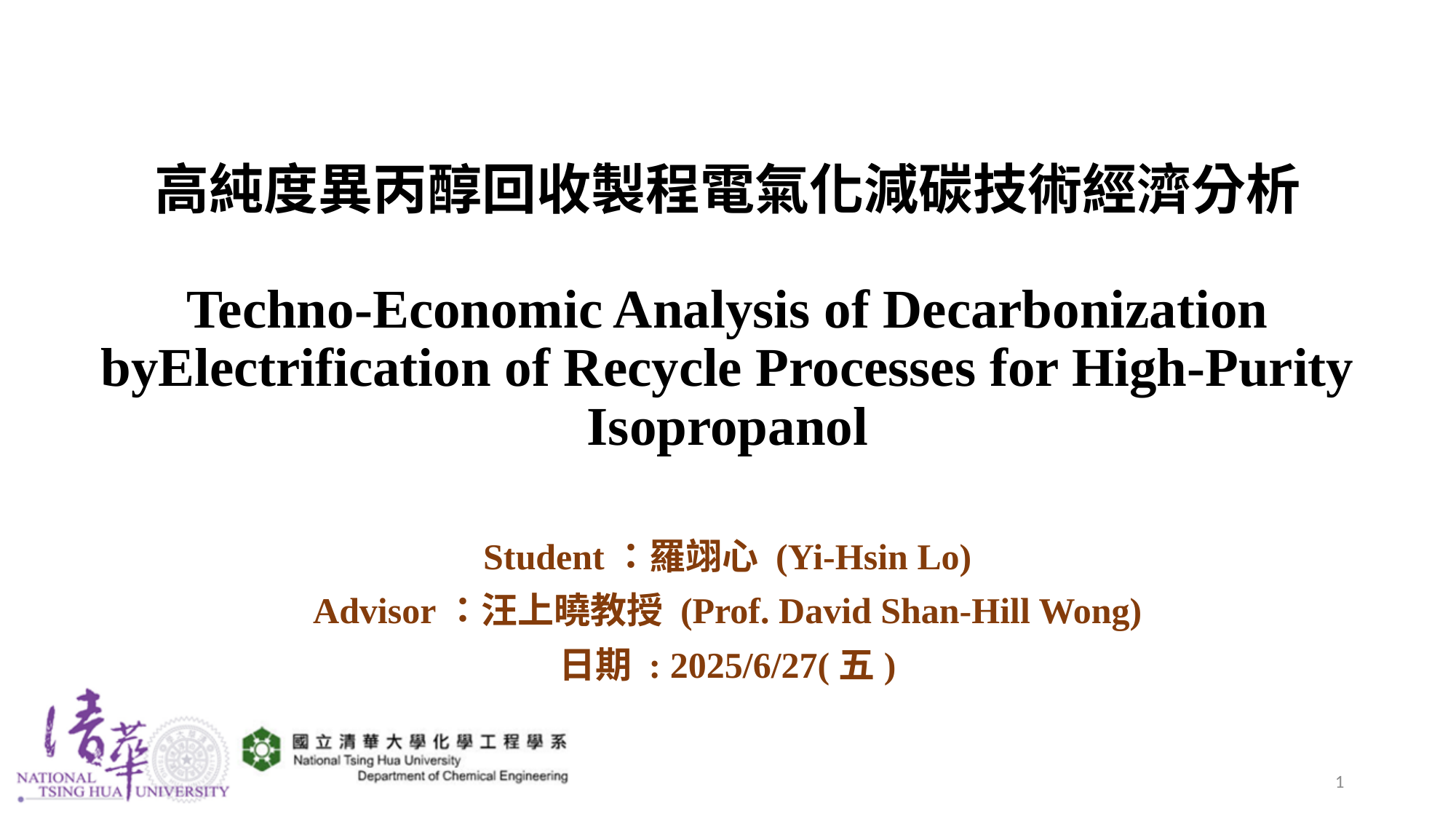

高純度異丙醇回收製程電氣化減碳技術經濟分析
Techno-Economic Analysis of Decarbonization byElectrification of Recycle Processes for High-Purity Isopropanol
Student：羅翊心 (Yi-Hsin Lo)
Advisor：汪上曉教授 (Prof. David Shan-Hill Wong)
日期 : 2025/6/27(五)

1